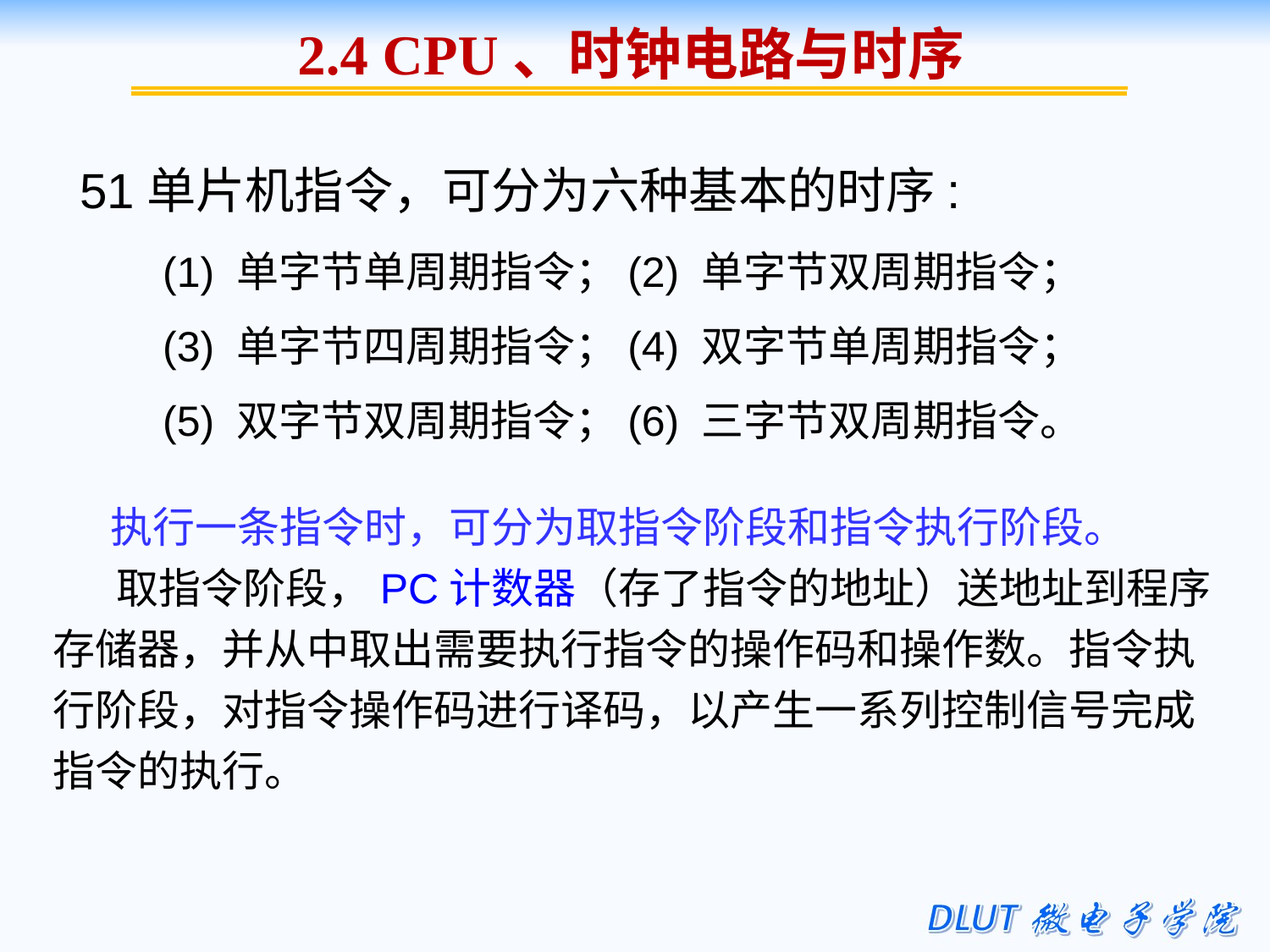

2.4 CPU、时钟电路与时序
51单片机指令，可分为六种基本的时序:
       (1) 单字节单周期指令；(2) 单字节双周期指令；
       (3) 单字节四周期指令；(4) 双字节单周期指令；
       (5) 双字节双周期指令；(6) 三字节双周期指令。
     执行一条指令时，可分为取指令阶段和指令执行阶段。
取指令阶段，PC计数器（存了指令的地址）送地址到程序存储器，并从中取出需要执行指令的操作码和操作数。指令执行阶段，对指令操作码进行译码，以产生一系列控制信号完成指令的执行。